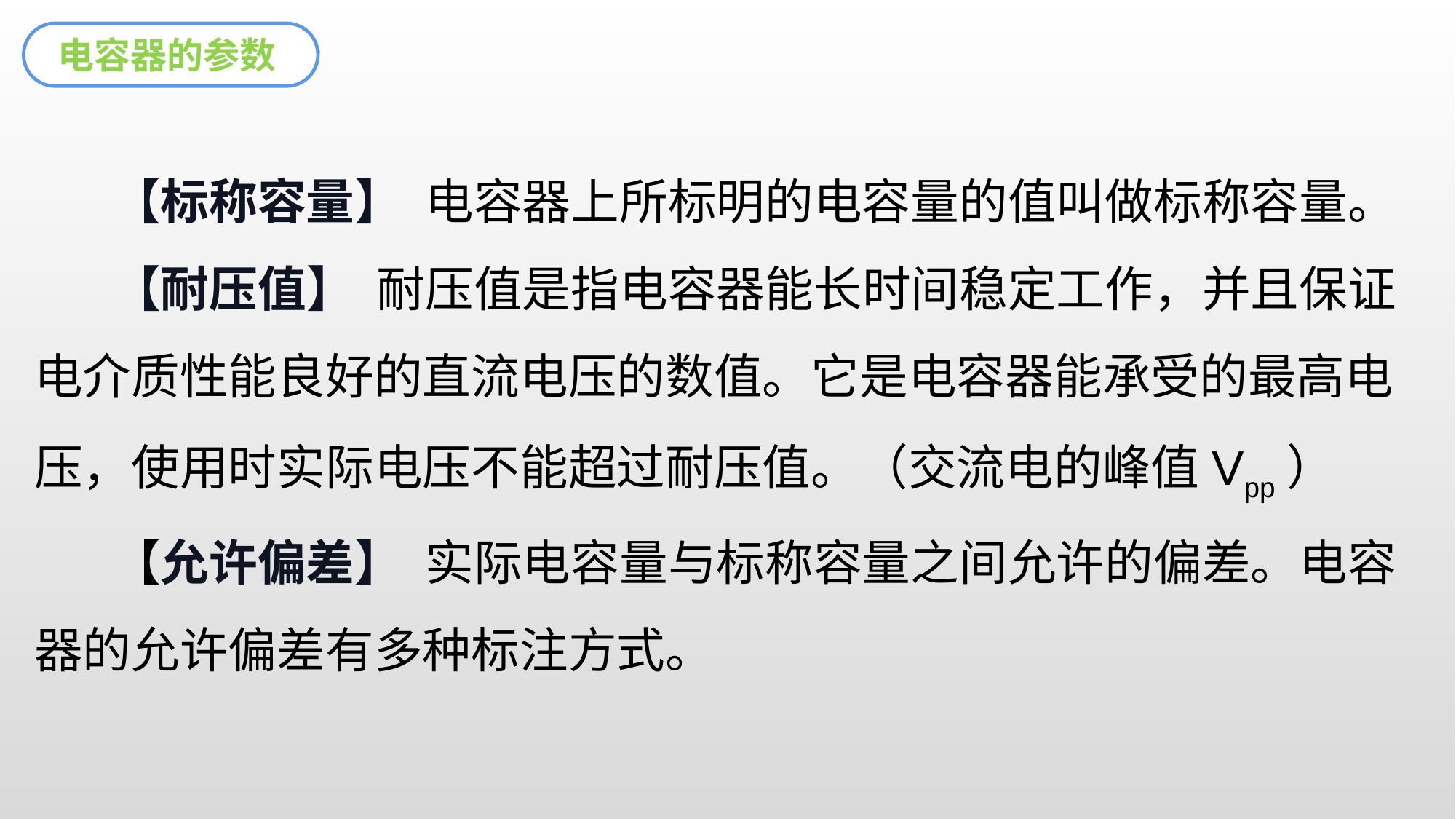

电容器的参数
   【标称容量】  电容器上所标明的电容量的值叫做标称容量。
   【耐压值】  耐压值是指电容器能长时间稳定工作，并且保证电介质性能良好的直流电压的数值。它是电容器能承受的最高电压，使用时实际电压不能超过耐压值。（交流电的峰值Vpp）
   【允许偏差】  实际电容量与标称容量之间允许的偏差。电容器的允许偏差有多种标注方式。